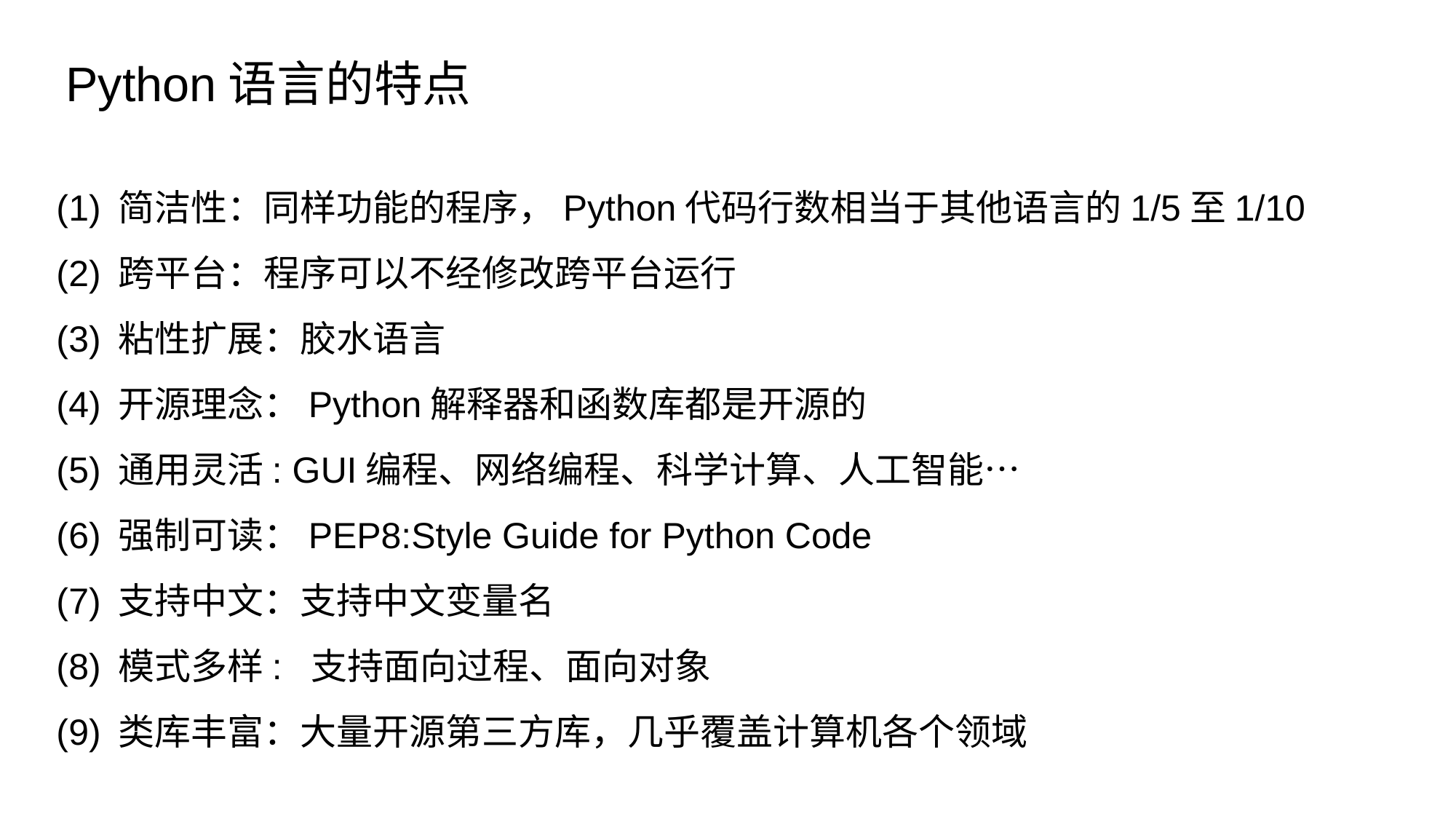

Python语言的特点
简洁性：同样功能的程序，Python代码行数相当于其他语言的1/5至1/10
跨平台：程序可以不经修改跨平台运行
粘性扩展：胶水语言
开源理念：Python解释器和函数库都是开源的
通用灵活: GUI编程、网络编程、科学计算、人工智能…
强制可读：PEP8:Style Guide for Python Code
支持中文：支持中文变量名
模式多样:  支持面向过程、面向对象
类库丰富：大量开源第三方库，几乎覆盖计算机各个领域